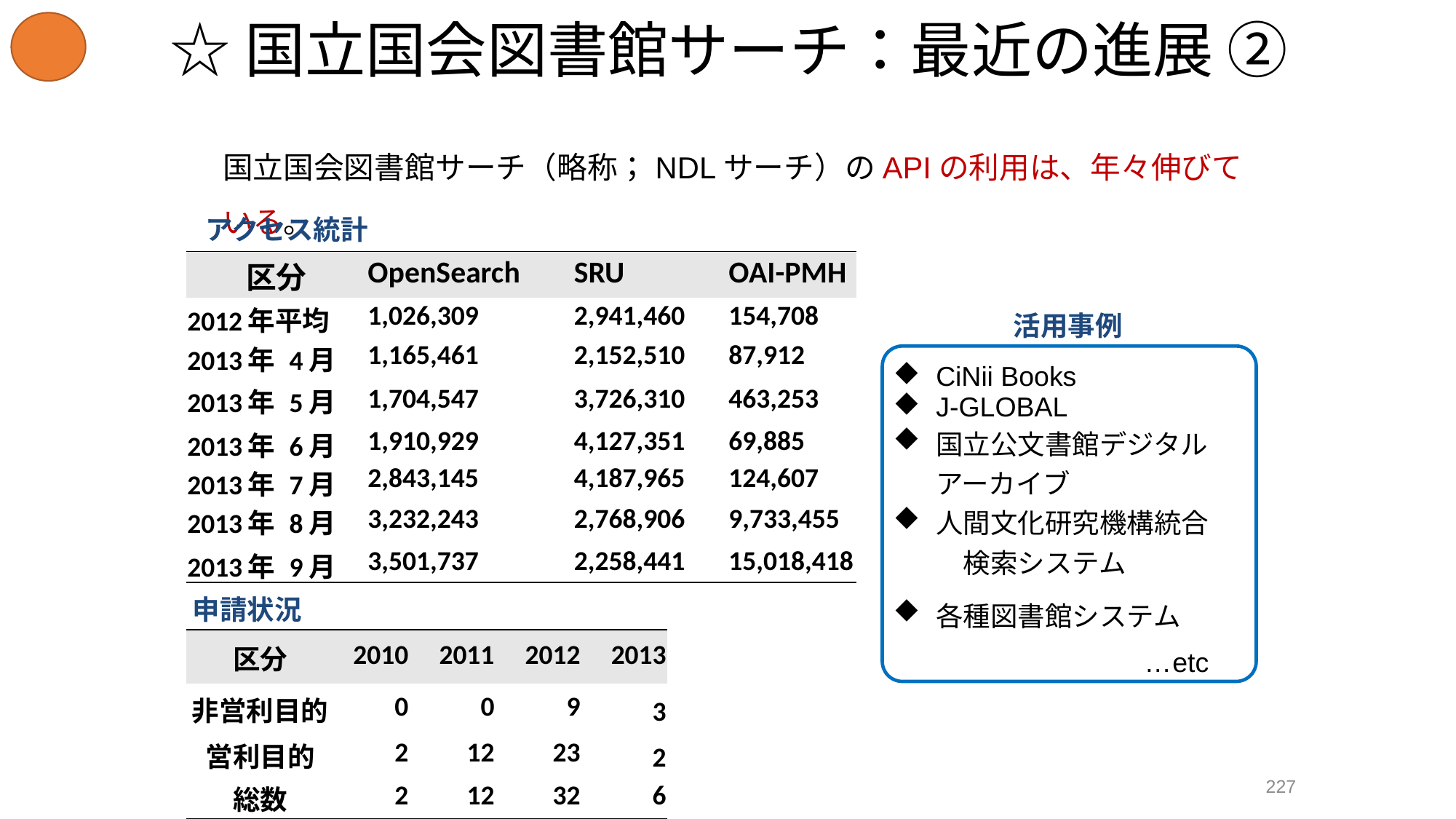

# ☆国立国会図書館サーチ：最近の進展 ②

国立国会図書館サーチ（略称；NDLサーチ）のAPIの利用は、年々伸びている。
アクセス統計
| 区分 | OpenSearch | SRU | OAI-PMH |
| --- | --- | --- | --- |
| 2012年平均 | 1,026,309 | 2,941,460 | 154,708 |
| 2013年 4月 | 1,165,461 | 2,152,510 | 87,912 |
| 2013年 5月 | 1,704,547 | 3,726,310 | 463,253 |
| 2013年 6月 | 1,910,929 | 4,127,351 | 69,885 |
| 2013年 7月 | 2,843,145 | 4,187,965 | 124,607 |
| 2013年 8月 | 3,232,243 | 2,768,906 | 9,733,455 |
| 2013年 9月 | 3,501,737 | 2,258,441 | 15,018,418 |
活用事例
CiNii Books
J-GLOBAL
国立公文書館デジタル　アーカイブ
人間文化研究機構統合　　検索システム

各種図書館システム

                                 …etc

申請状況
| 区分 | 2010 | 2011 | 2012 | 2013 |
| --- | --- | --- | --- | --- |
| 非営利目的 | 0 | 0 | 9 | 3 |
| 営利目的 | 2 | 12 | 23 | 2 |
| 総数 | 2 | 12 | 32 | 6 |
227